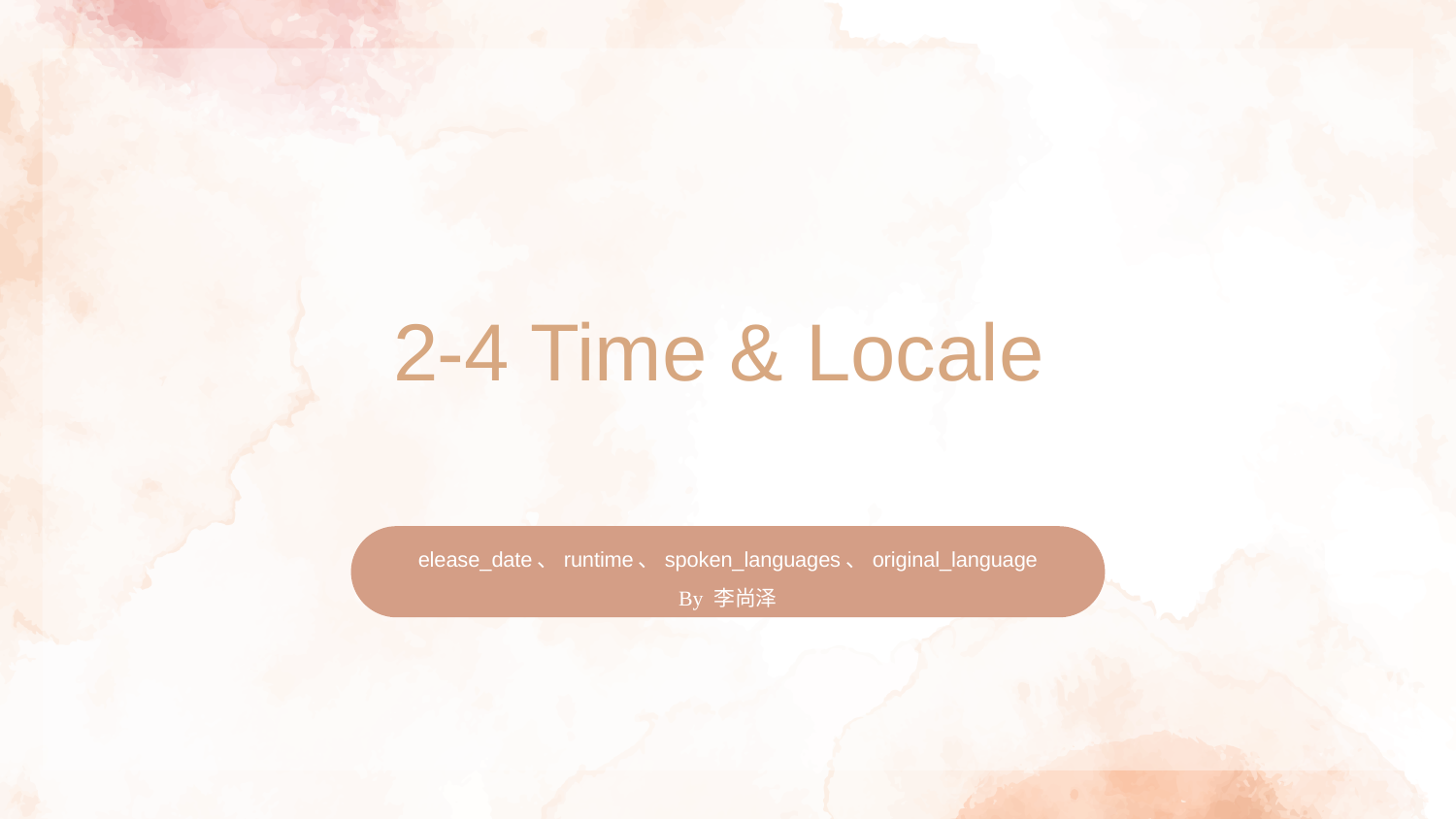

2-4 Time & Locale
elease_date、runtime、spoken_languages、original_language
By 李尚泽